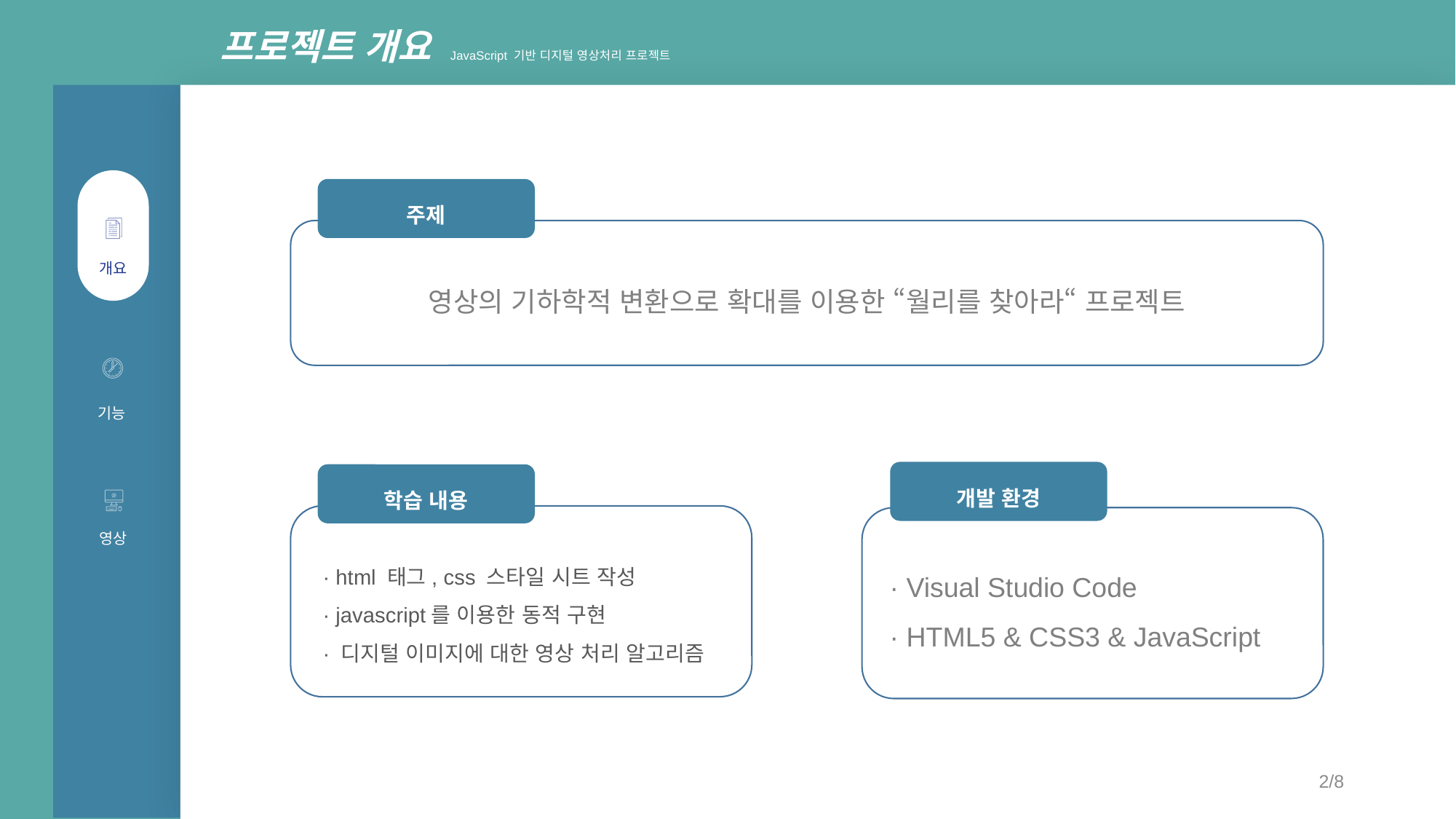

프로젝트 개요 JavaScript 기반 디지털 영상처리 프로젝트

주제

영상의 기하학적 변환으로 확대를 이용한 “월리를 찾아라“ 프로젝트
개요

기능
개발 환경
학습 내용

 · Visual Studio Code
 · HTML5 & CSS3 & JavaScript
영상
· html 태그, css 스타일 시트 작성
· javascript를 이용한 동적 구현
· 디지털 이미지에 대한 영상 처리 알고리즘
2/8